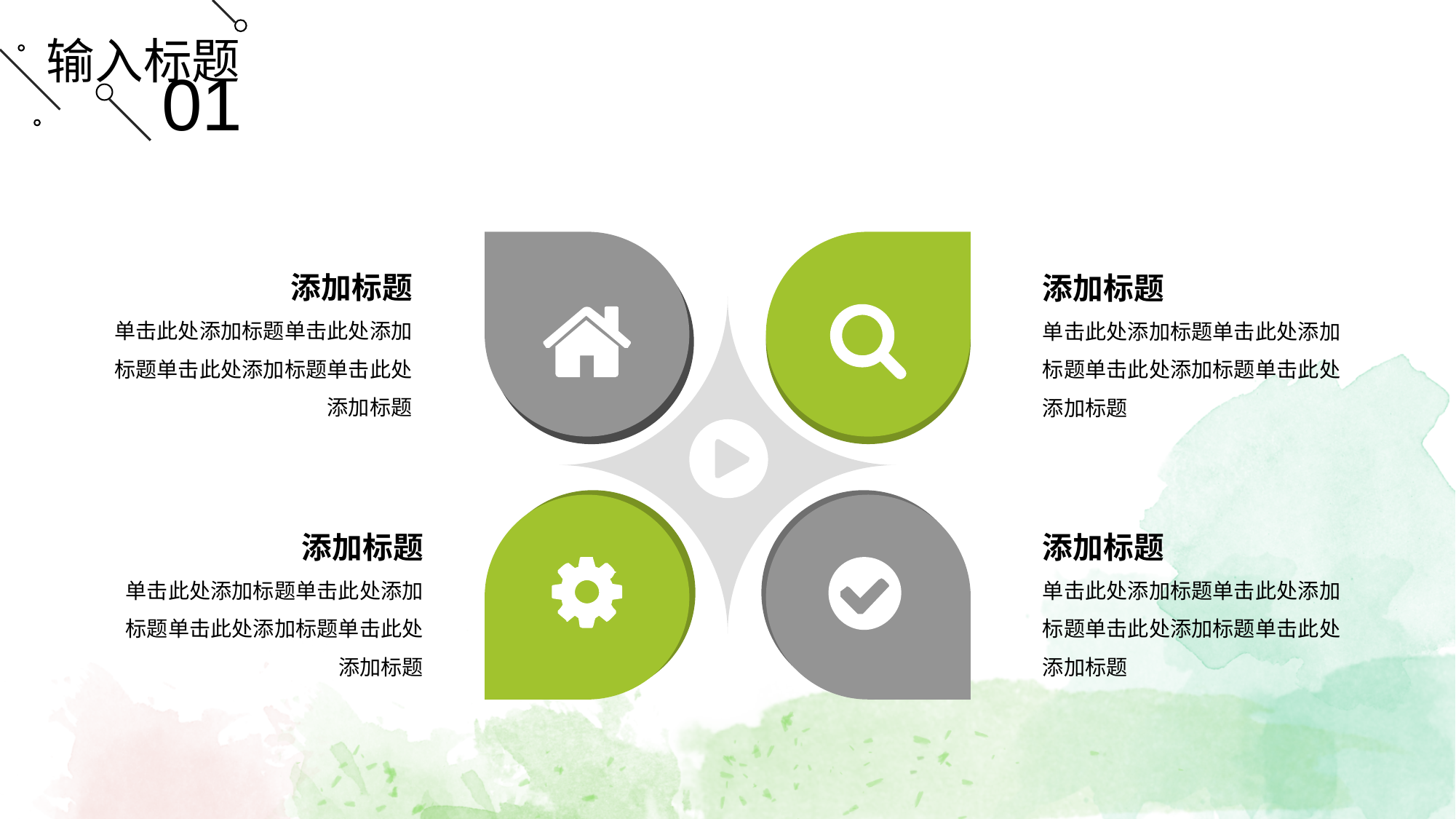

输入标题

01

添加标题
单击此处添加标题单击此处添加标题单击此处添加标题单击此处添加标题
添加标题
单击此处添加标题单击此处添加标题单击此处添加标题单击此处添加标题

添加标题
单击此处添加标题单击此处添加标题单击此处添加标题单击此处添加标题
添加标题
单击此处添加标题单击此处添加标题单击此处添加标题单击此处添加标题